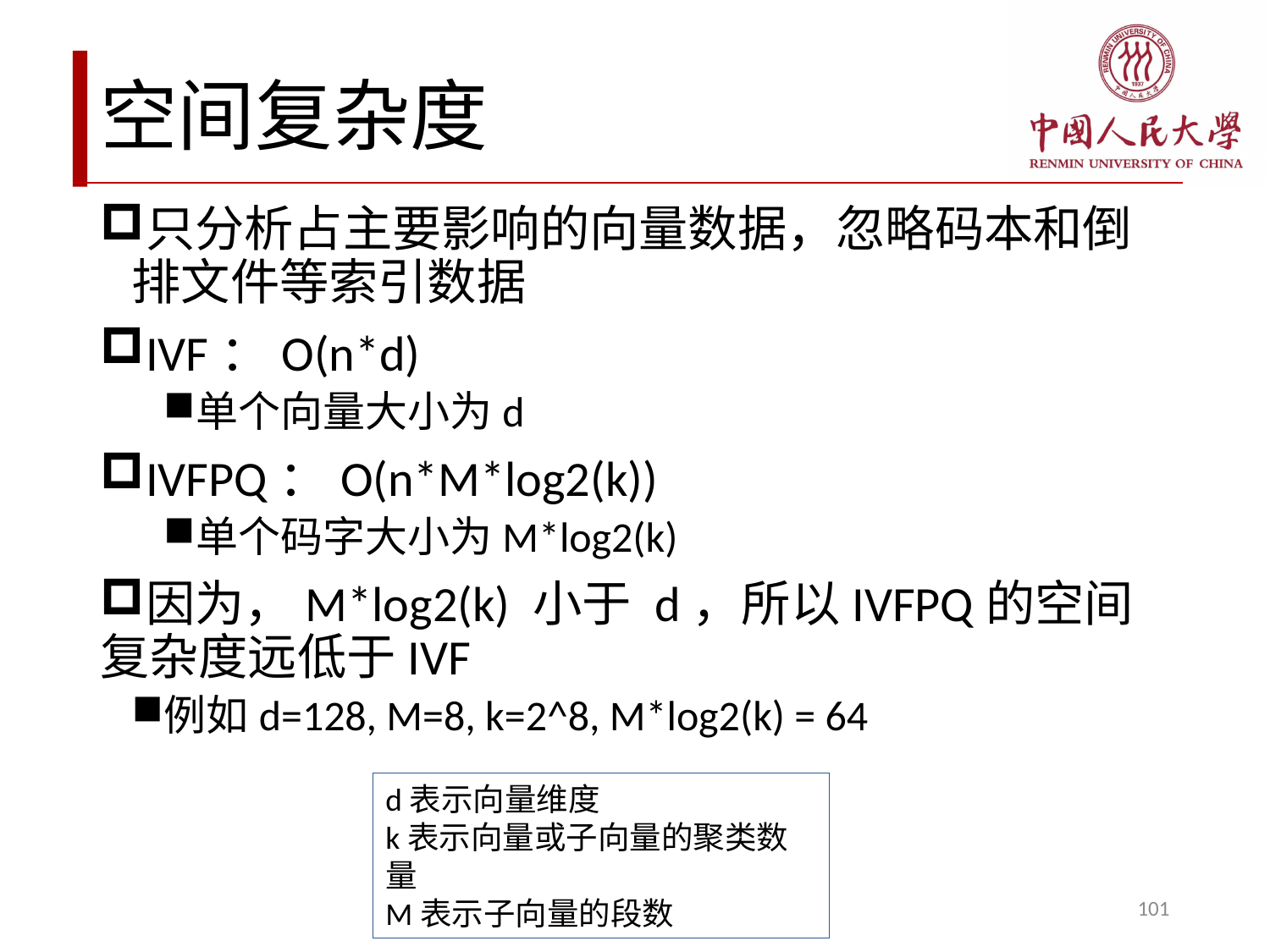

# 空间复杂度
只分析占主要影响的向量数据，忽略码本和倒排文件等索引数据
IVF：O(n*d)
单个向量大小为d
IVFPQ：O(n*M*log2(k))
单个码字大小为M*log2(k)
因为，M*log2(k) 小于 d，所以IVFPQ的空间复杂度远低于IVF
例如d=128, M=8, k=2^8, M*log2(k) = 64

d表示向量维度
k表示向量或子向量的聚类数量
M表示子向量的段数
101